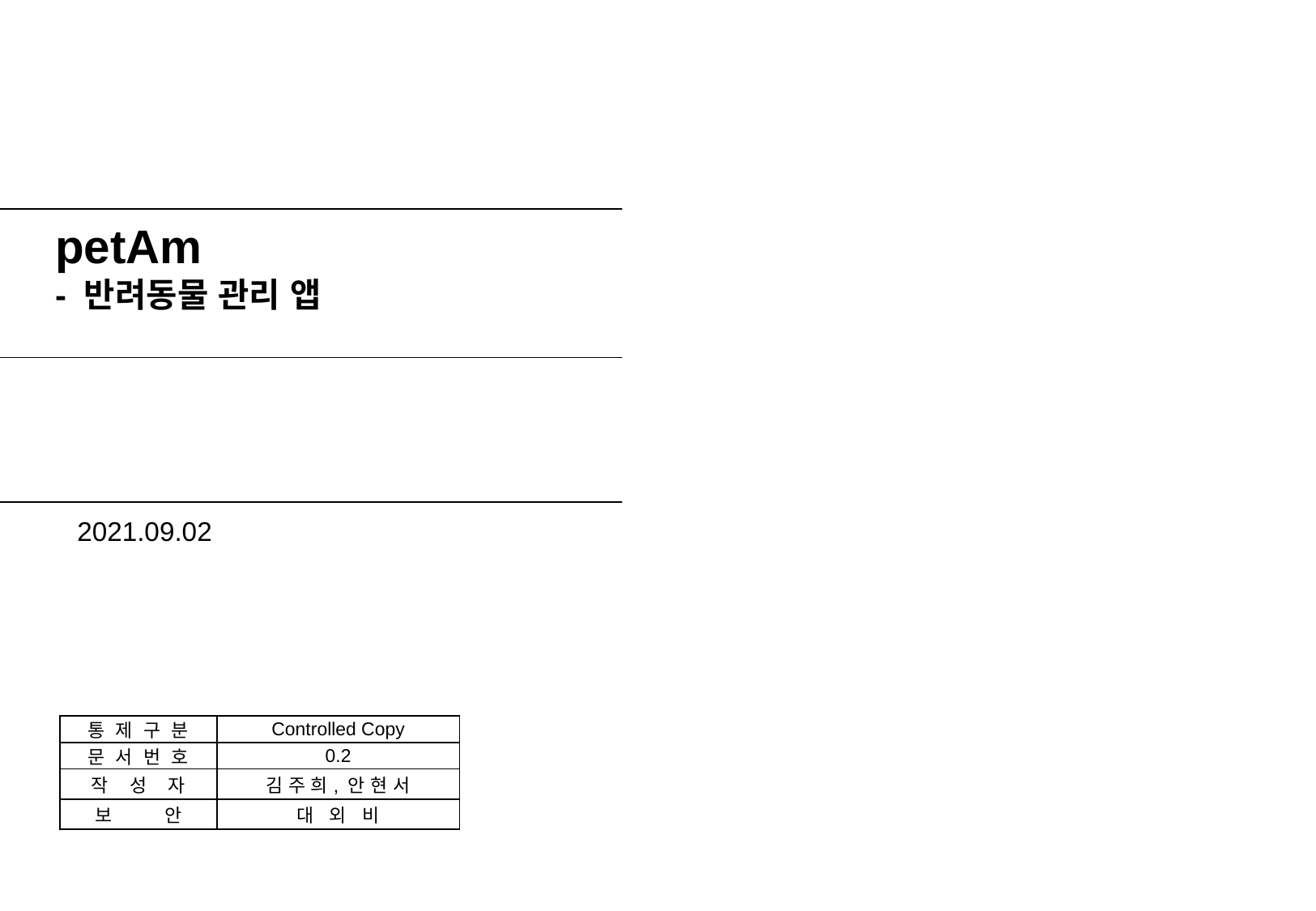

petAm
- 반려동물 관리 앱

2021.09.02
| 통 제 구 분 | Controlled Copy |
| --- | --- |
| 문 서 번 호 | 0.2 |
| 작 성 자 | 김 주 희, 안 현 서 |
| 보 안 | 대 외 비 |